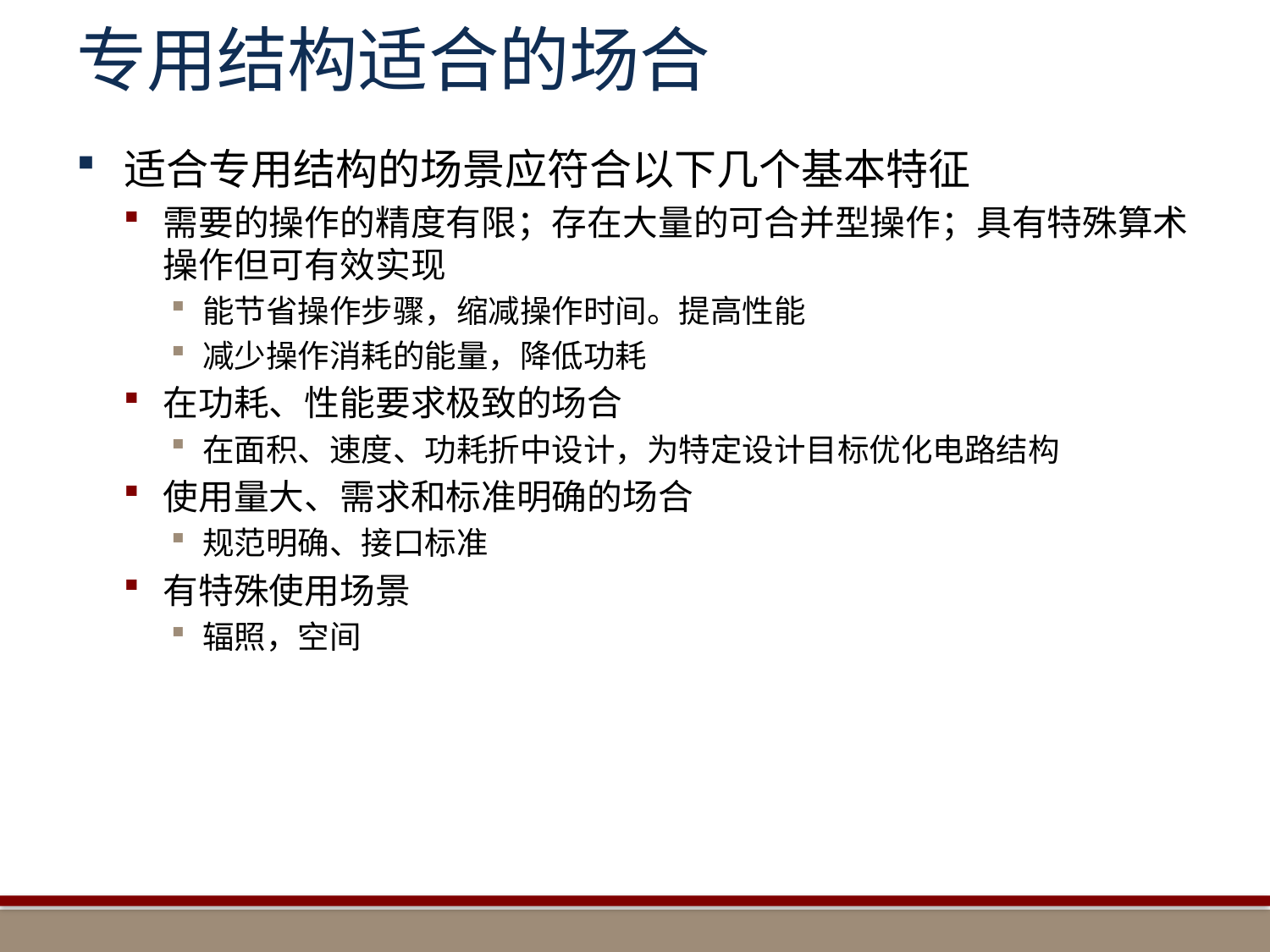

# 专用结构适合的场合
适合专用结构的场景应符合以下几个基本特征
需要的操作的精度有限；存在大量的可合并型操作；具有特殊算术操作但可有效实现
能节省操作步骤，缩减操作时间。提高性能
减少操作消耗的能量，降低功耗
在功耗、性能要求极致的场合
在面积、速度、功耗折中设计，为特定设计目标优化电路结构
使用量大、需求和标准明确的场合
规范明确、接口标准
有特殊使用场景
辐照，空间